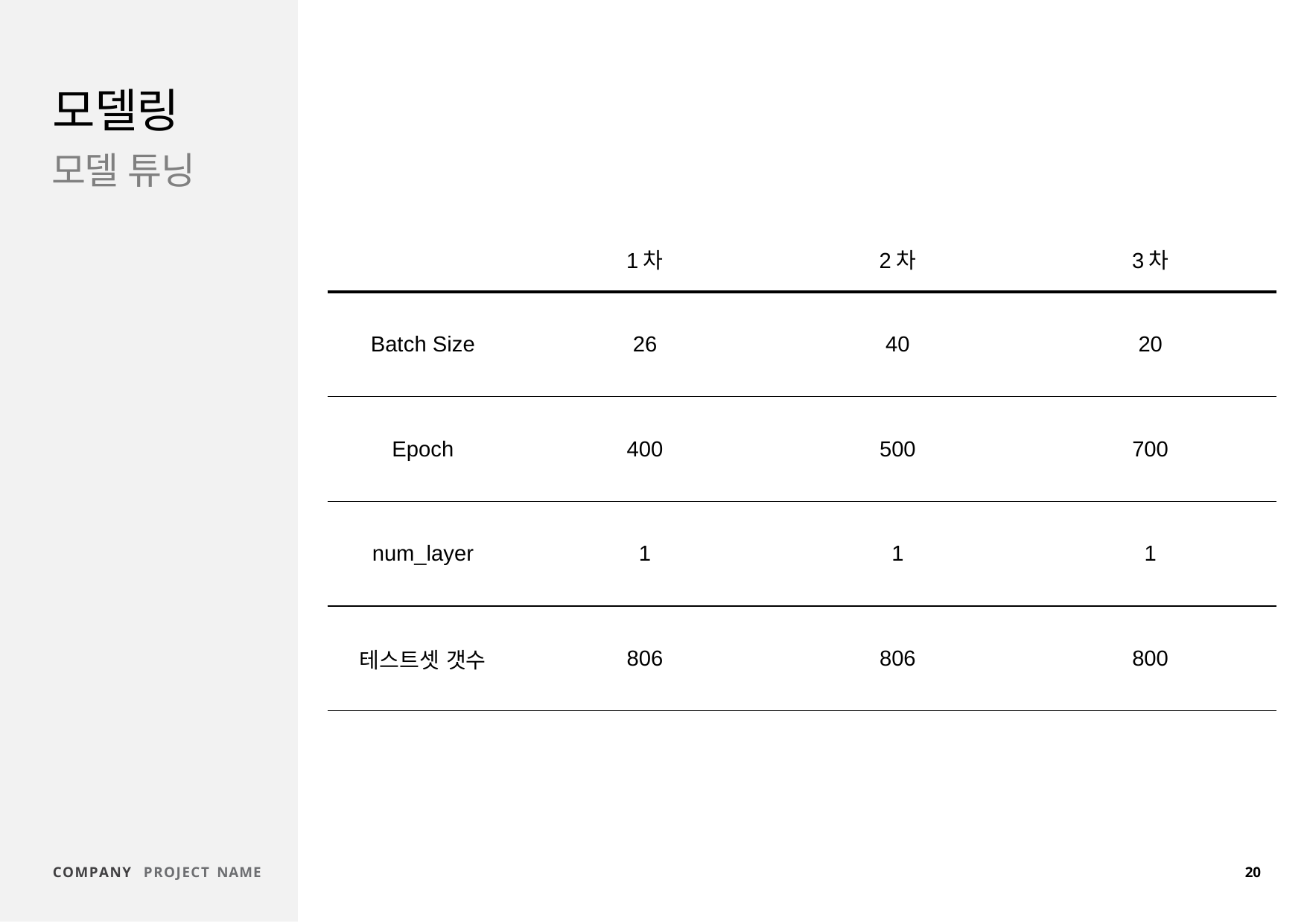

모델링
모델 튜닝
|  | 1차 | 2차 | 3차 |
| --- | --- | --- | --- |
| Batch Size | 26 | 40 | 20 |
| Epoch | 400 | 500 | 700 |
| num\_layer | 1 | 1 | 1 |
| 테스트셋 갯수 | 806 | 806 | 800 |
COMPANY  PROJECT NAME
20